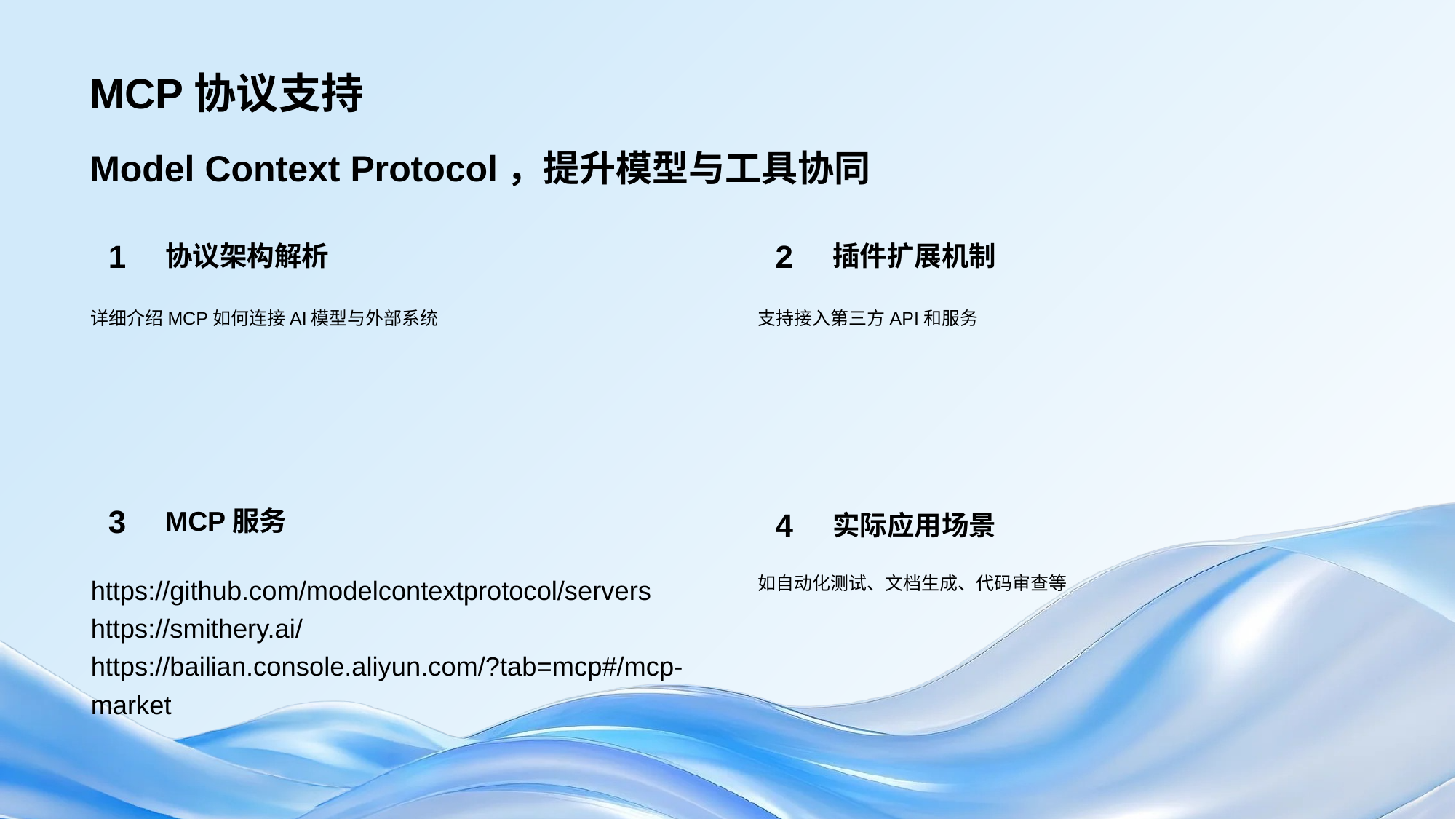

# MCP协议支持
Model Context Protocol，提升模型与工具协同
协议架构解析
1
详细介绍MCP如何连接AI模型与外部系统
插件扩展机制
2
支持接入第三方API和服务
MCP服务
3
https://github.com/modelcontextprotocol/servers
https://smithery.ai/
https://bailian.console.aliyun.com/?tab=mcp#/mcp-market
实际应用场景
4
如自动化测试、文档生成、代码审查等